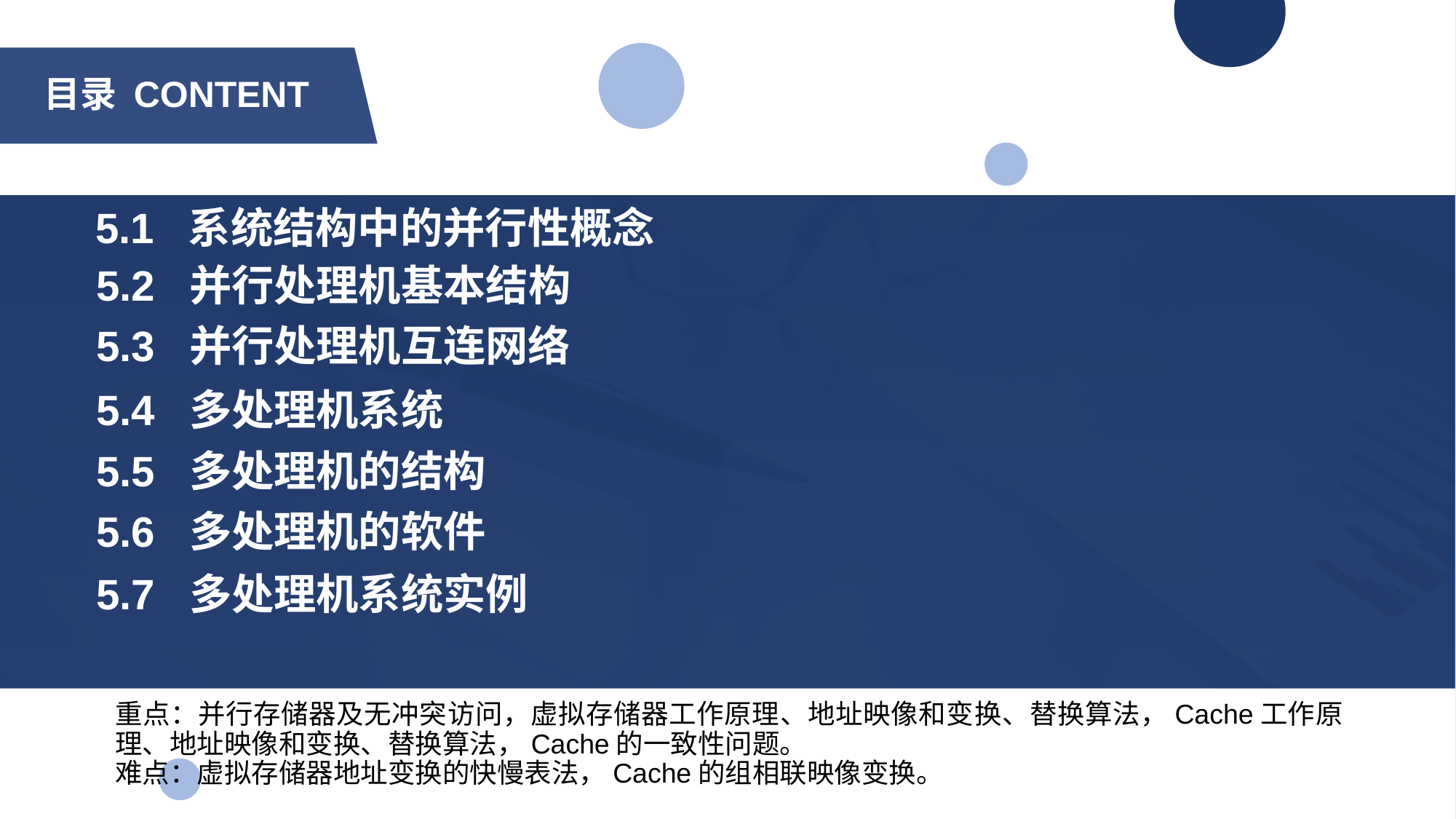

# 目录 CONTENT
5.1  系统结构中的并行性概念
5.2  并行处理机基本结构
5.3  并行处理机互连网络
5.4  多处理机系统

5.5  多处理机的结构
5.6  多处理机的软件
5.7  多处理机系统实例
重点：并行存储器及无冲突访问，虚拟存储器工作原理、地址映像和变换、替换算法，Cache工作原理、地址映像和变换、替换算法，Cache的一致性问题。
难点：虚拟存储器地址变换的快慢表法，Cache的组相联映像变换。